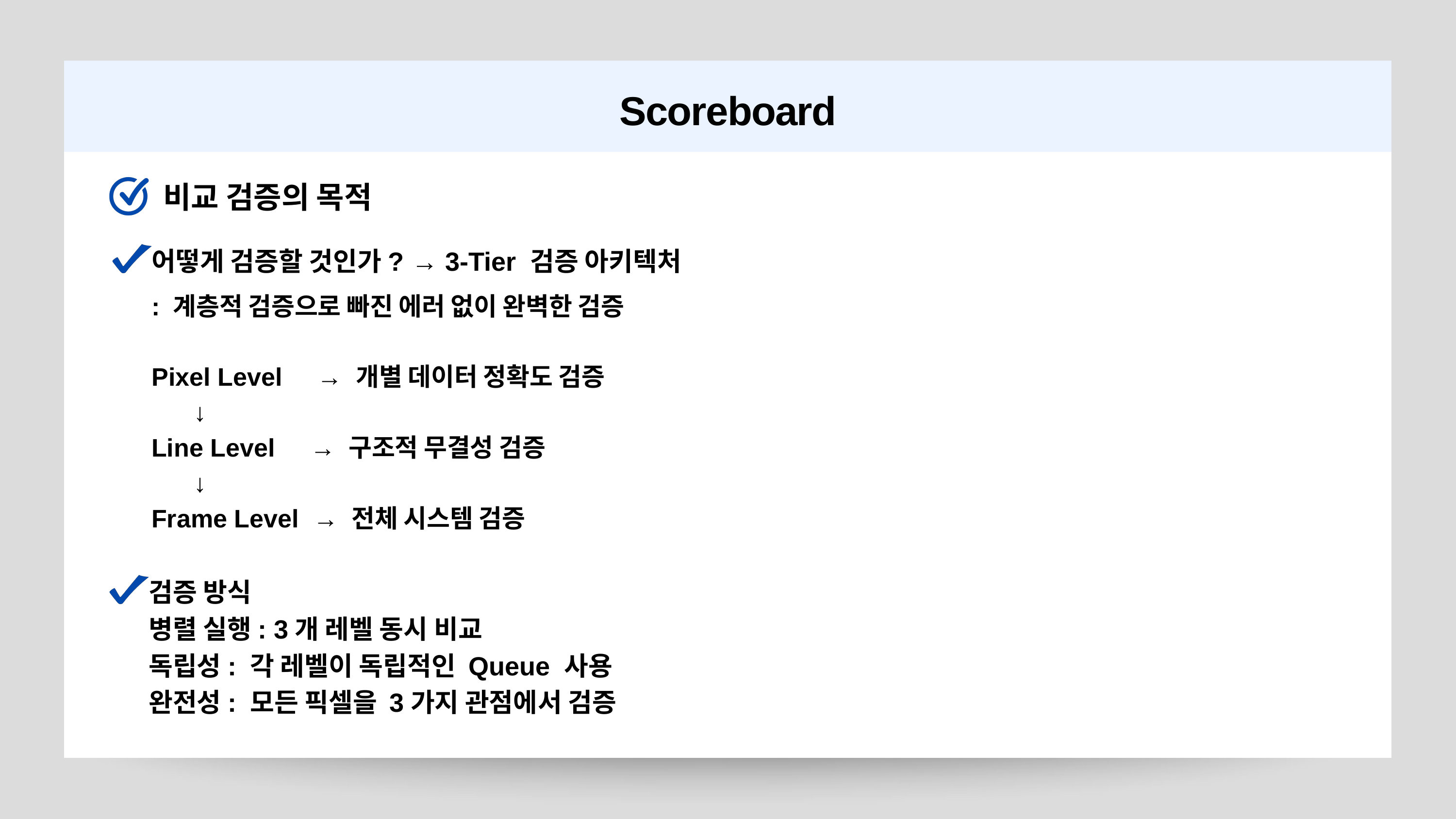

Scoreboard
비교 검증의 목적

어떻게 검증할 것인가? → 3-Tier 검증 아키텍처

: 계층적 검증으로 빠진 에러 없이 완벽한 검증

Pixel Level     → 개별 데이터 정확도 검증
      ↓
Line Level     → 구조적 무결성 검증
      ↓
Frame Level  → 전체 시스템 검증
검증 방식
병렬 실행: 3개 레벨 동시 비교
독립성: 각 레벨이 독립적인 Queue 사용
완전성: 모든 픽셀을 3가지 관점에서 검증